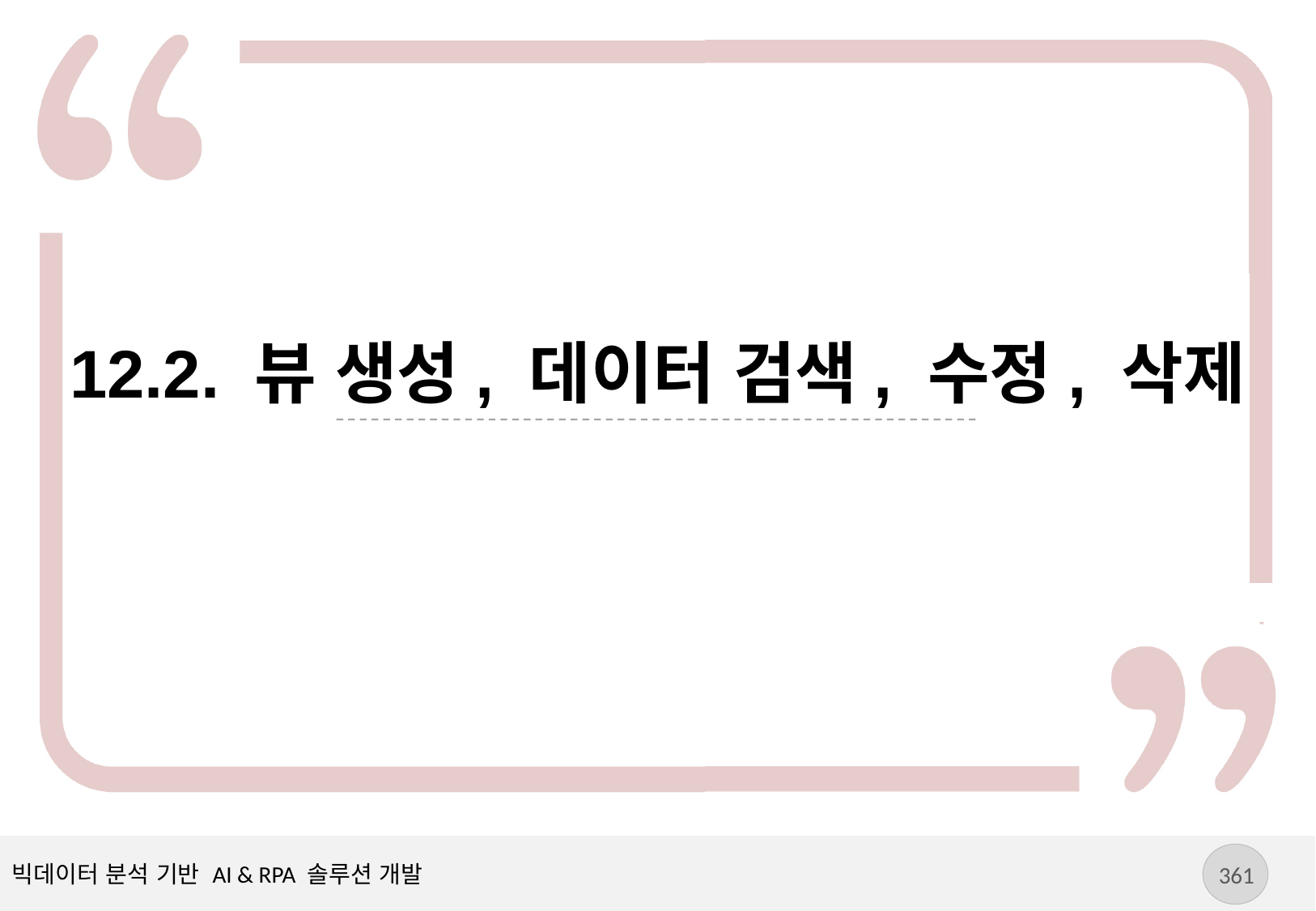

# 12.2. 뷰 생성, 데이터 검색, 수정, 삭제